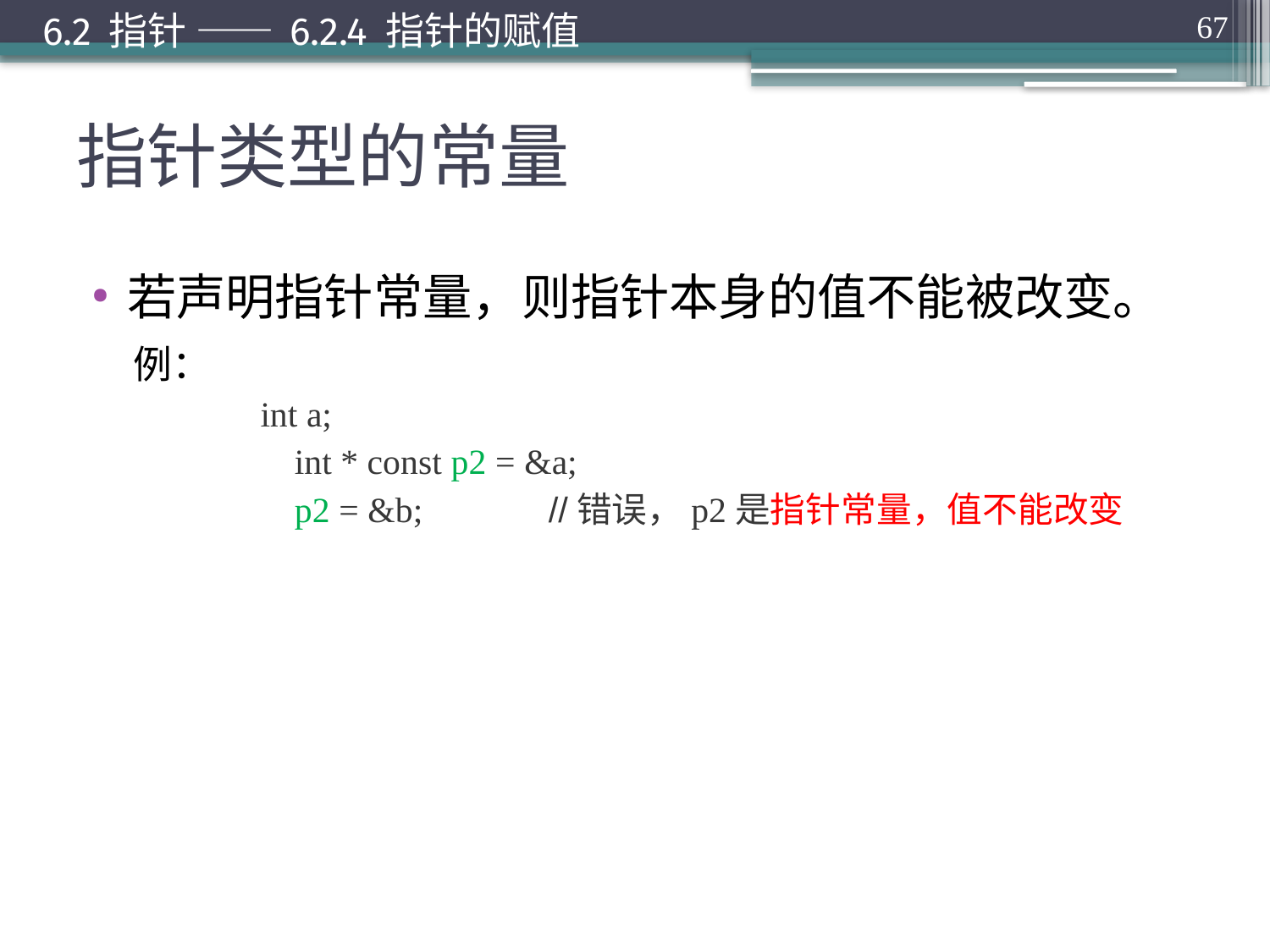

6.2 指针 —— 6.2.4 指针的赋值
67
# 指针类型的常量
若声明指针常量，则指针本身的值不能被改变。
例：
	int a;
		int * const p2 = &a;
		p2 = &b;	//错误，p2是指针常量，值不能改变